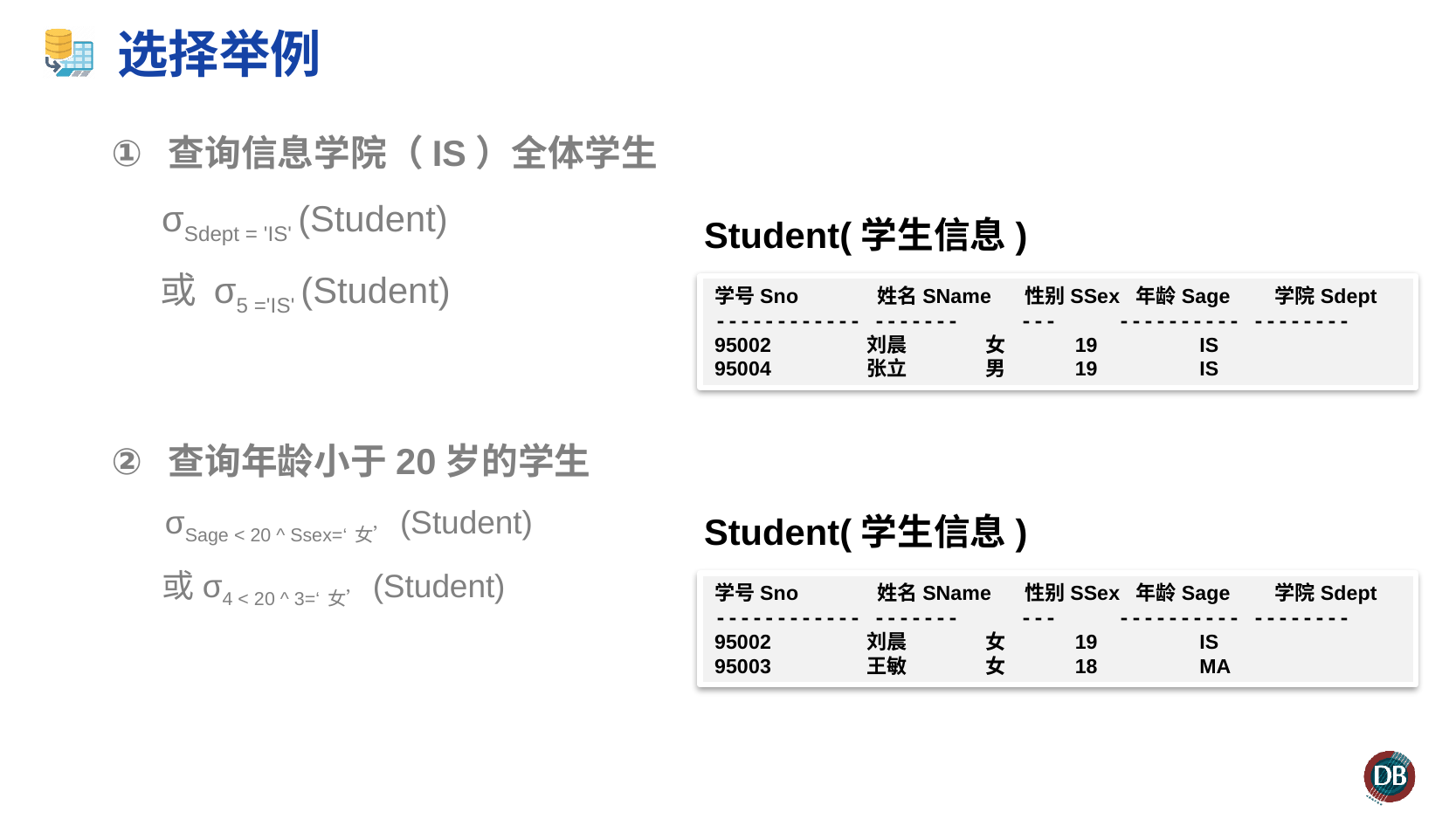

# 选择举例
查询信息学院（IS）全体学生
     σSdept = 'IS' (Student)
     或 σ5 ='IS' (Student)

Student(学生信息)
学号Sno             姓名SName     性别SSex  年龄Sage       学院Sdept
------------ -------     ---     ---------- --------
95002                刘晨                 女              19                  IS
95004                张立                 男              19                  IS
查询年龄小于20岁的学生
      σSage < 20 ^ Ssex=‘女’(Student)
      或σ4 < 20 ^ 3=‘女’(Student)

Student(学生信息)
学号Sno             姓名SName     性别SSex  年龄Sage       学院Sdept
------------ -------     ---     ---------- --------
95002                刘晨                 女              19                  IS
95003                王敏                 女              18                  MA